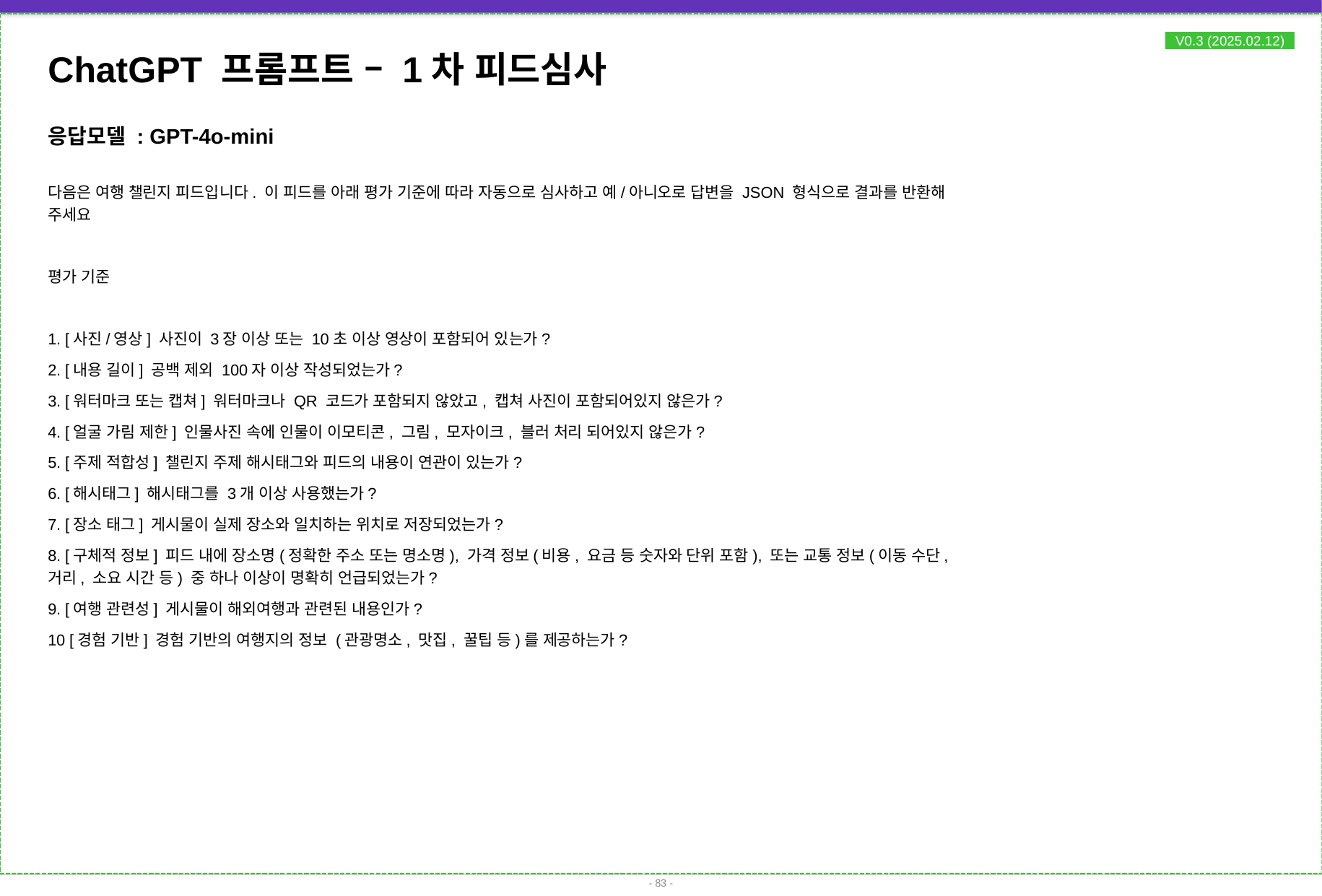

# ChatGPT 프롬프트 – 1차 피드심사
V0.3 (2025.02.12)
응답모델 : GPT-4o-mini
다음은 여행 챌린지 피드입니다. 이 피드를 아래 평가 기준에 따라 자동으로 심사하고 예/아니오로 답변을 JSON 형식으로 결과를 반환해 주세요

평가 기준

1. [사진/영상] 사진이 3장 이상 또는 10초 이상 영상이 포함되어 있는가?
2. [내용 길이] 공백 제외 100자 이상 작성되었는가?
3. [워터마크 또는 캡쳐] 워터마크나 QR 코드가 포함되지 않았고, 캡쳐 사진이 포함되어있지 않은가?
4. [얼굴 가림 제한] 인물사진 속에 인물이 이모티콘, 그림, 모자이크, 블러 처리 되어있지 않은가?
5. [주제 적합성] 챌린지 주제 해시태그와 피드의 내용이 연관이 있는가?
6. [해시태그] 해시태그를 3개 이상 사용했는가?
7. [장소 태그] 게시물이 실제 장소와 일치하는 위치로 저장되었는가?
8. [구체적 정보] 피드 내에 장소명(정확한 주소 또는 명소명), 가격 정보(비용, 요금 등 숫자와 단위 포함), 또는 교통 정보(이동 수단, 거리, 소요 시간 등) 중 하나 이상이 명확히 언급되었는가?
9. [여행 관련성] 게시물이 해외여행과 관련된 내용인가?
10 [경험 기반] 경험 기반의 여행지의 정보 (관광명소, 맛집, 꿀팁 등)를 제공하는가?

- 83 -